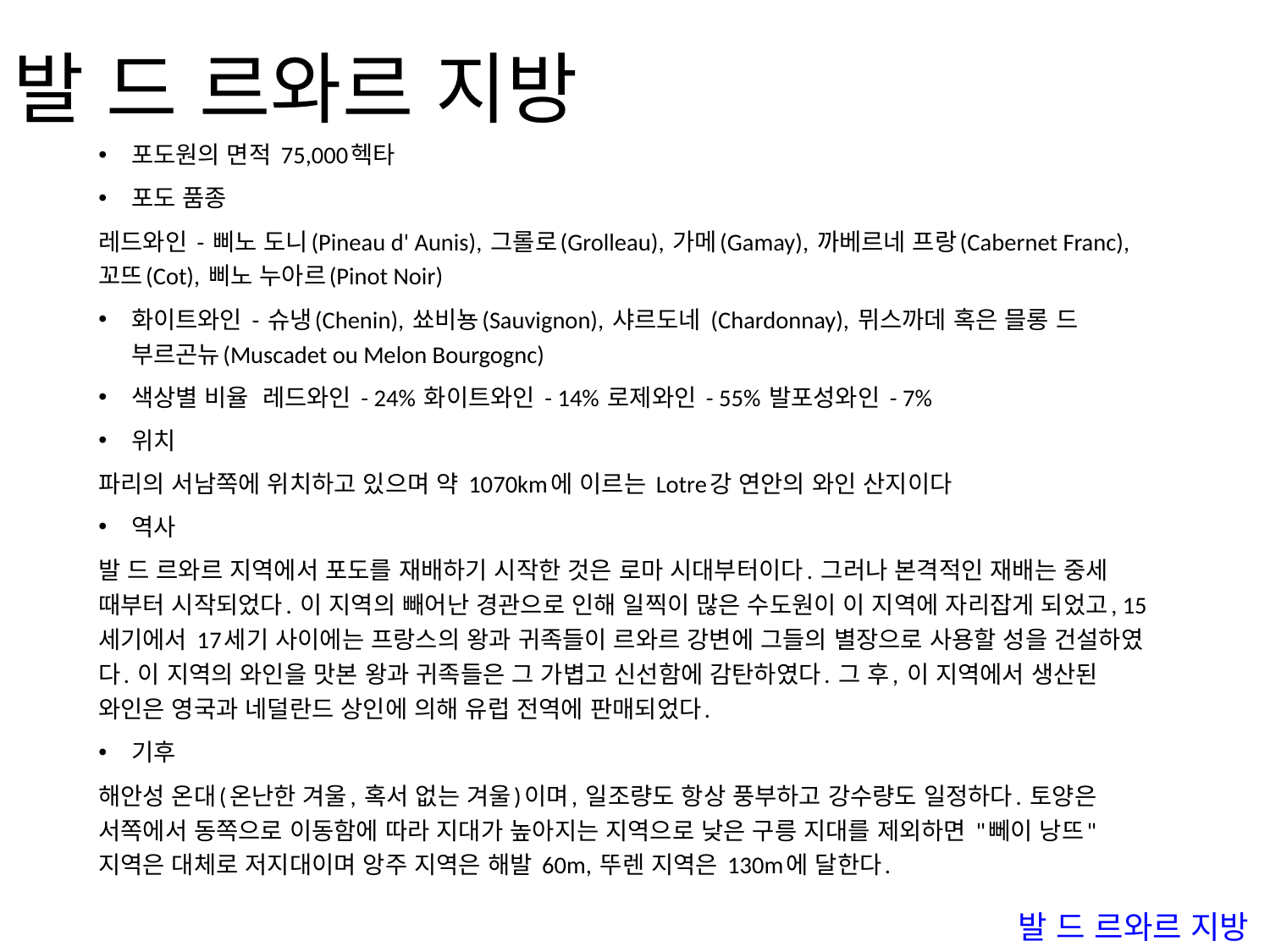

# 발 드 르와르 지방
포도원의 면적 75,000헥타
포도 품종
레드와인 - 삐노 도니(Pineau d' Aunis), 그롤로(Grolleau), 가메(Gamay), 까베르네 프랑(Cabernet Franc), 꼬뜨(Cot), 삐노 누아르(Pinot Noir)
화이트와인 - 슈냉(Chenin), 쑈비뇽(Sauvignon), 샤르도네 (Chardonnay), 뮈스까데 혹은 믈롱 드 부르곤뉴(Muscadet ou Melon Bourgognc)
색상별 비율  레드와인 - 24% 화이트와인 - 14% 로제와인 - 55% 발포성와인 - 7%
위치
파리의 서남쪽에 위치하고 있으며 약 1070km에 이르는 Lotre강 연안의 와인 산지이다
역사
발 드 르와르 지역에서 포도를 재배하기 시작한 것은 로마 시대부터이다. 그러나 본격적인 재배는 중세 때부터 시작되었다. 이 지역의 빼어난 경관으로 인해 일찍이 많은 수도원이 이 지역에 자리잡게 되었고, 15세기에서 17세기 사이에는 프랑스의 왕과 귀족들이 르와르 강변에 그들의 별장으로 사용할 성을 건설하였다. 이 지역의 와인을 맛본 왕과 귀족들은 그 가볍고 신선함에 감탄하였다. 그 후, 이 지역에서 생산된 와인은 영국과 네덜란드 상인에 의해 유럽 전역에 판매되었다.
기후
해안성 온대(온난한 겨울, 혹서 없는 겨울)이며, 일조량도 항상 풍부하고 강수량도 일정하다. 토양은 서쪽에서 동쪽으로 이동함에 따라 지대가 높아지는 지역으로 낮은 구릉 지대를 제외하면 "뻬이 낭뜨" 지역은 대체로 저지대이며 앙주 지역은 해발 60m, 뚜렌 지역은 130m에 달한다.
발 드 르와르 지방